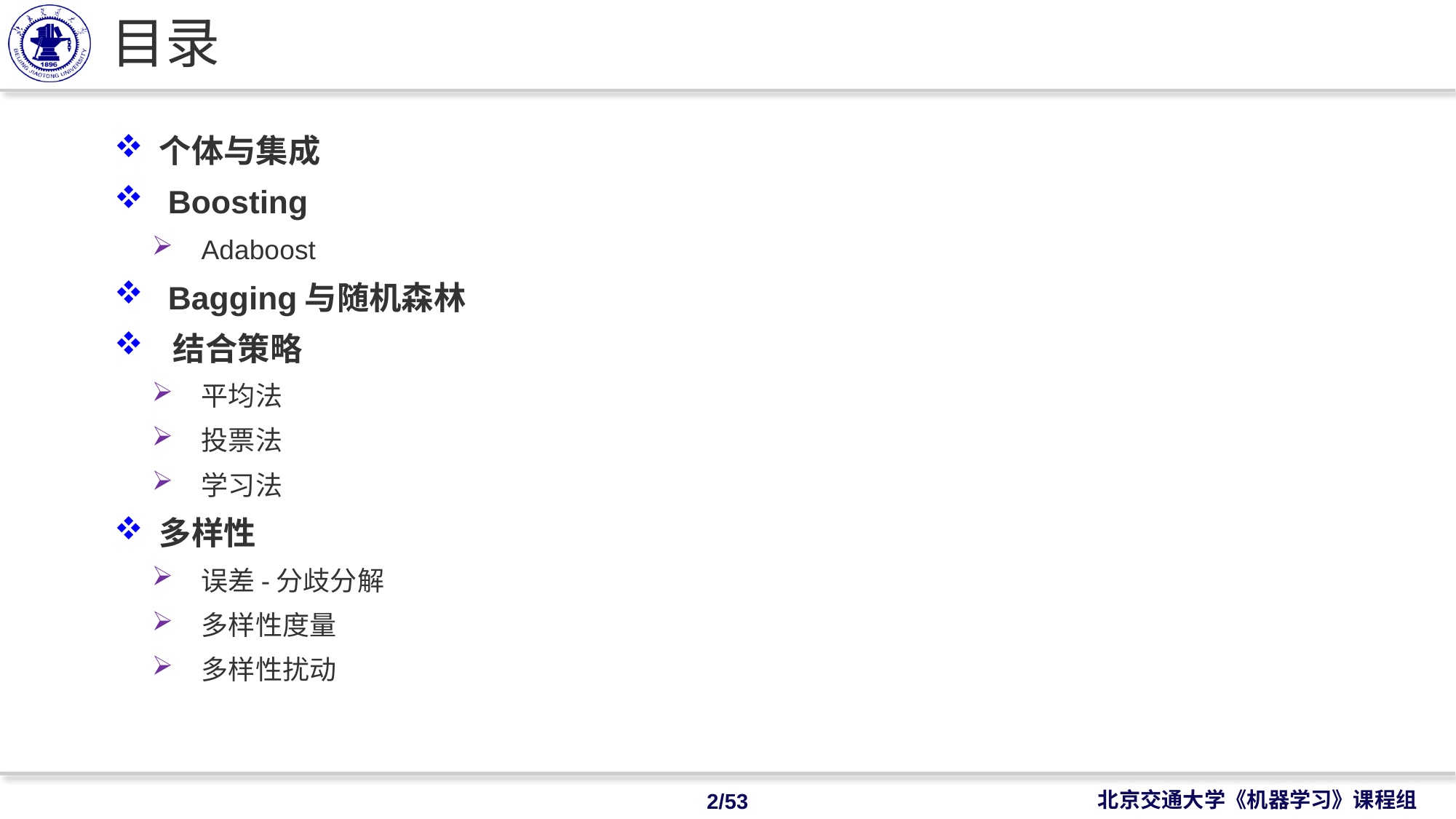

# 目录
个体与集成
 Boosting
Adaboost
 Bagging与随机森林
 结合策略
平均法
投票法
学习法
多样性
误差-分歧分解
多样性度量
多样性扰动